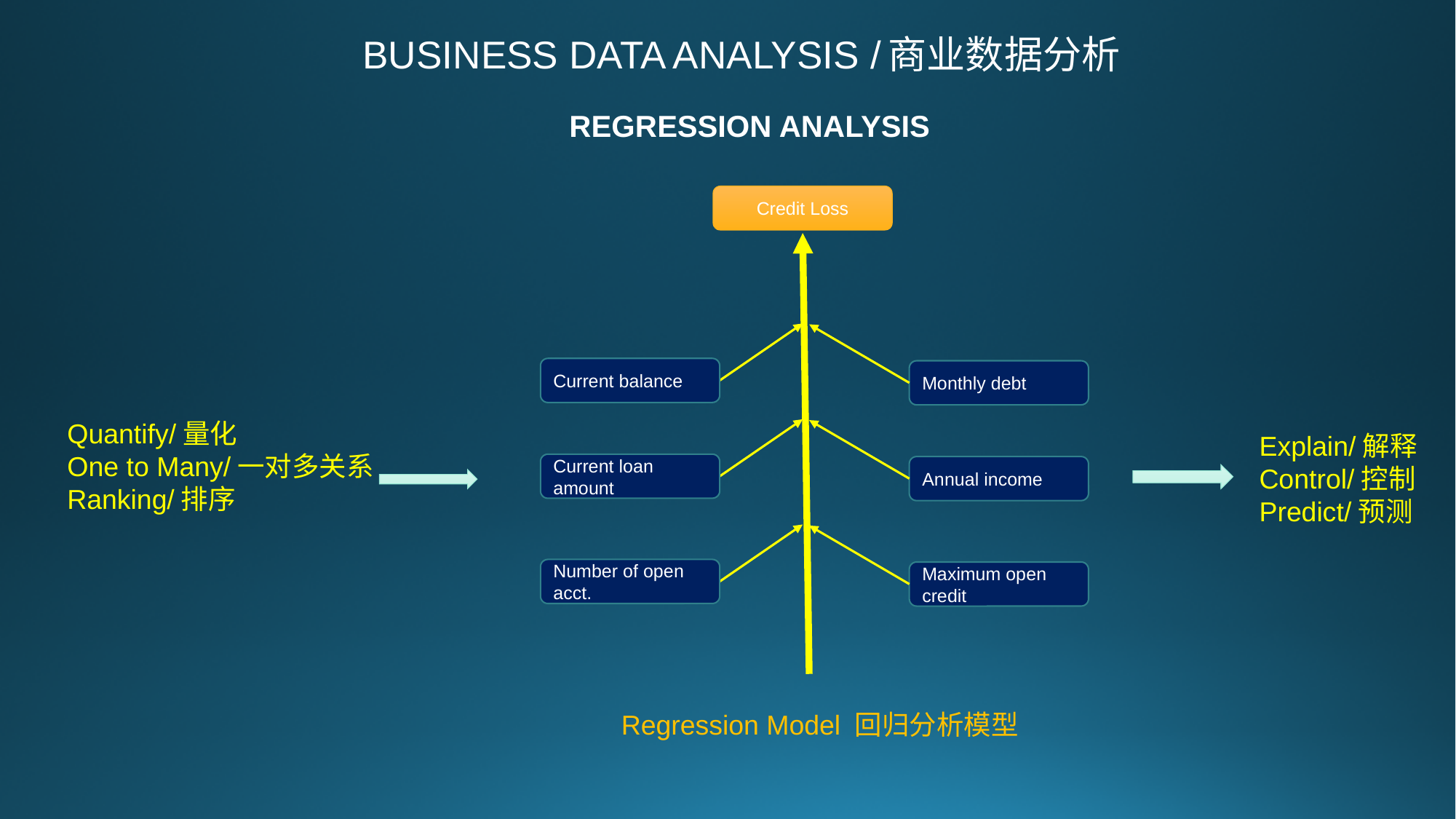

Business Data analysis /商业数据分析
Regression analysis
Credit Loss
Current balance
Monthly debt
Current loan amount
Annual income
Number of open acct.
Maximum open credit
Regression Model 回归分析模型
Quantify/量化
One to Many/一对多关系
Ranking/排序
Explain/解释
Control/控制
Predict/预测